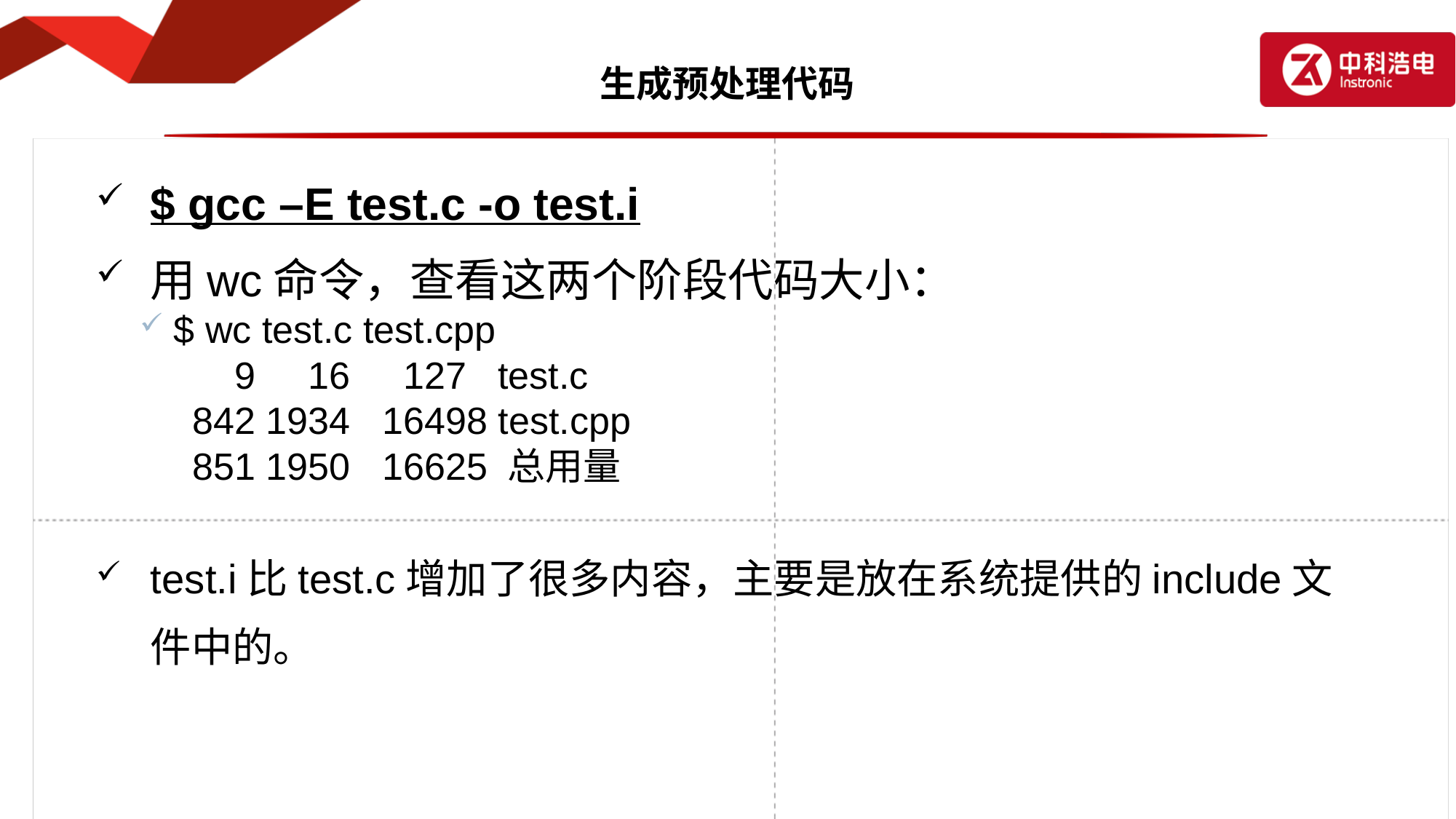

# 生成预处理代码
$ gcc –E test.c -o test.i
用wc命令，查看这两个阶段代码大小：
$ wc test.c test.cpp
         9     16     127   test.c
     842 1934   16498 test.cpp
     851 1950   16625 总用量

test.i比test.c增加了很多内容，主要是放在系统提供的include文件中的。